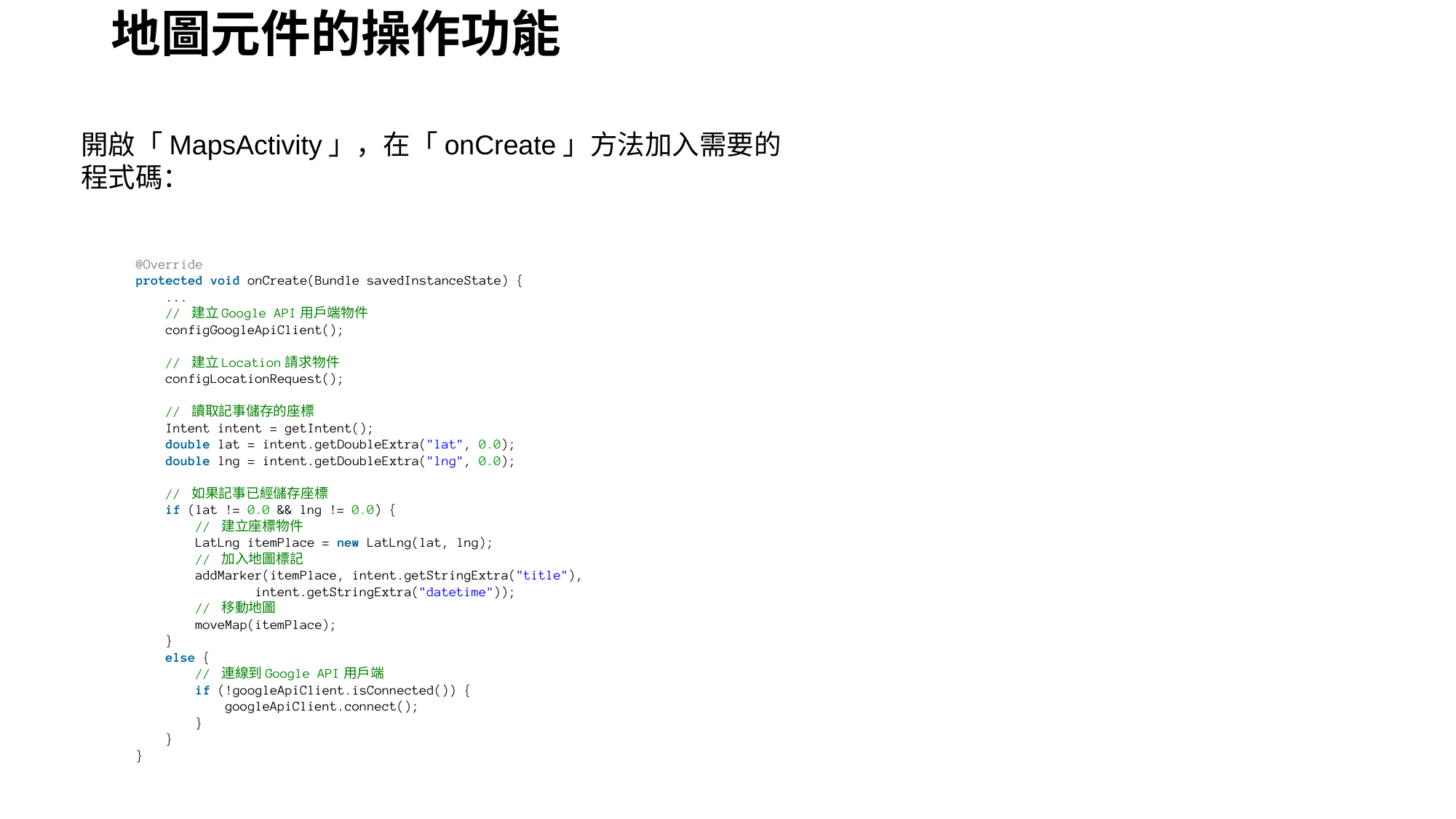

# 地圖元件的操作功能
開啟「MapsActivity」，在「onCreate」方法加入需要的程式碼：
@Override
protected void onCreate(Bundle savedInstanceState) {
    ...
    // 建立Google API用戶端物件
    configGoogleApiClient();

    // 建立Location請求物件
    configLocationRequest();

    // 讀取記事儲存的座標
    Intent intent = getIntent();
    double lat = intent.getDoubleExtra("lat", 0.0);
    double lng = intent.getDoubleExtra("lng", 0.0);

    // 如果記事已經儲存座標
    if (lat != 0.0 && lng != 0.0) {
        // 建立座標物件
        LatLng itemPlace = new LatLng(lat, lng);
        // 加入地圖標記
        addMarker(itemPlace, intent.getStringExtra("title"),
                intent.getStringExtra("datetime"));
        // 移動地圖
        moveMap(itemPlace);
    }
    else {
        // 連線到Google API用戶端
        if (!googleApiClient.isConnected()) {
            googleApiClient.connect();
        }
    }
}